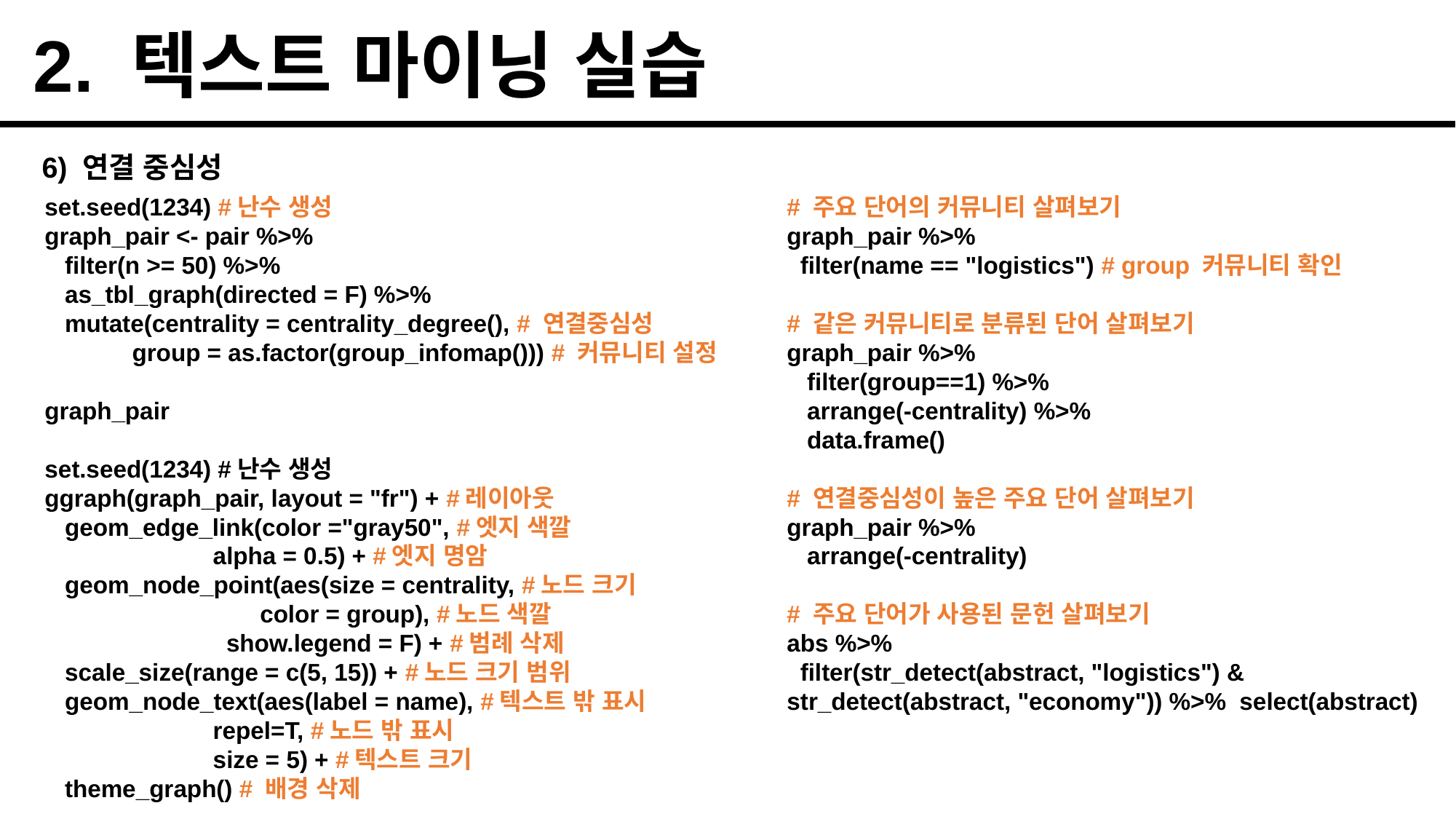

2. 텍스트 마이닝 실습
6) 연결 중심성
set.seed(1234) #난수 생성
graph_pair <- pair %>%
   filter(n >= 50) %>%
   as_tbl_graph(directed = F) %>%
   mutate(centrality = centrality_degree(), # 연결중심성
             group = as.factor(group_infomap())) # 커뮤니티 설정

graph_pair

set.seed(1234) #난수 생성
ggraph(graph_pair, layout = "fr") + #레이아웃
   geom_edge_link(color ="gray50", #엣지 색깔
                         alpha = 0.5) + #엣지 명암
   geom_node_point(aes(size = centrality, #노드 크기
                                color = group), #노드 색깔
                           show.legend = F) + #범례 삭제
   scale_size(range = c(5, 15)) + #노드 크기 범위
   geom_node_text(aes(label = name), #텍스트 밖 표시
                         repel=T, #노드 밖 표시
                         size = 5) + #텍스트 크기
   theme_graph() # 배경 삭제
# 주요 단어의 커뮤니티 살펴보기
graph_pair %>%
  filter(name == "logistics") # group 커뮤니티 확인

# 같은 커뮤니티로 분류된 단어 살펴보기
graph_pair %>%
   filter(group==1) %>%
   arrange(-centrality) %>%
   data.frame()

# 연결중심성이 높은 주요 단어 살펴보기
graph_pair %>%
   arrange(-centrality)

# 주요 단어가 사용된 문헌 살펴보기
abs %>%
  filter(str_detect(abstract, "logistics") & str_detect(abstract, "economy")) %>%  select(abstract)